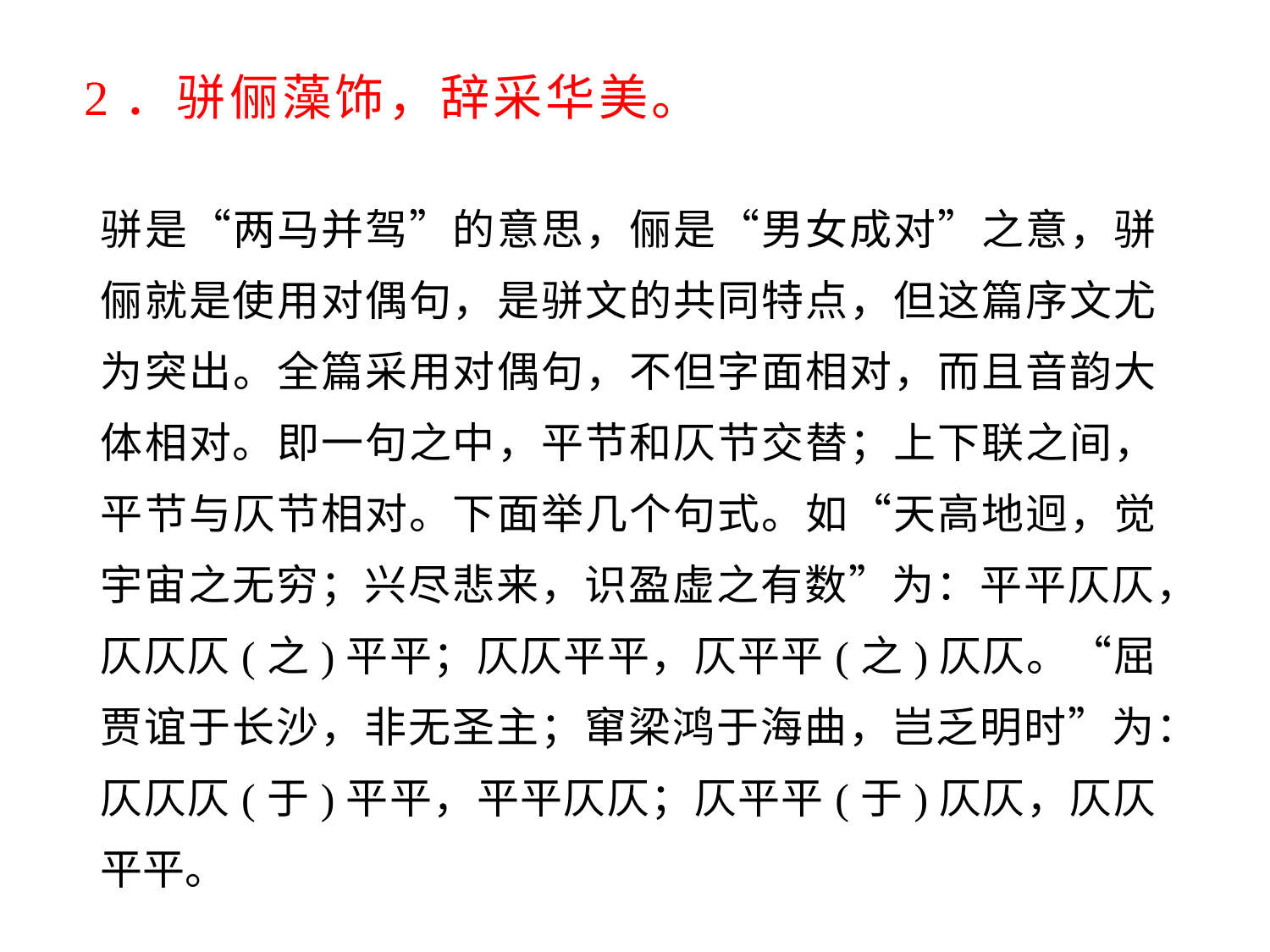

2．骈俪藻饰，辞采华美。
骈是“两马并驾”的意思，俪是“男女成对”之意，骈俪就是使用对偶句，是骈文的共同特点，但这篇序文尤为突出。全篇采用对偶句，不但字面相对，而且音韵大体相对。即一句之中，平节和仄节交替；上下联之间，平节与仄节相对。下面举几个句式。如“天高地迥，觉宇宙之无穷；兴尽悲来，识盈虚之有数”为：平平仄仄，仄仄仄(之)平平；仄仄平平，仄平平(之)仄仄。“屈贾谊于长沙，非无圣主；窜梁鸿于海曲，岂乏明时”为：仄仄仄(于)平平，平平仄仄；仄平平(于)仄仄，仄仄平平。